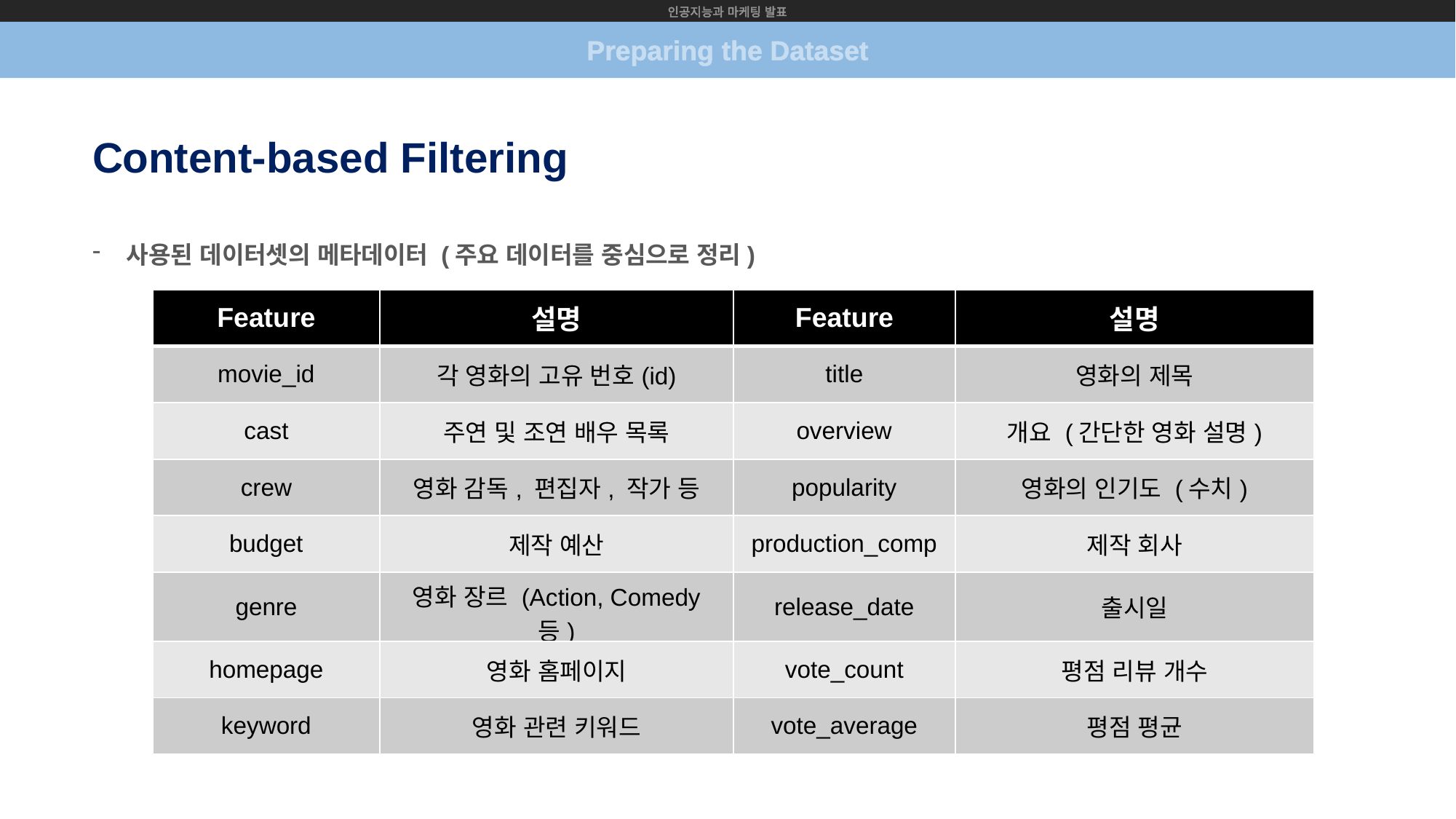

인공지능과 마케팅 발표

Preparing the Dataset
Content-based Filtering

사용된 데이터셋의 메타데이터 (주요 데이터를 중심으로 정리)

| Feature | 설명 | Feature | 설명 |
| --- | --- | --- | --- |
| movie\_id | 각 영화의 고유 번호(id) | title | 영화의 제목 |
| cast | 주연 및 조연 배우 목록 | overview | 개요 (간단한 영화 설명) |
| crew | 영화 감독, 편집자, 작가 등 | popularity | 영화의 인기도 (수치) |
| budget | 제작 예산 | production\_comp | 제작 회사 |
| genre | 영화 장르 (Action, Comedy 등) | release\_date | 출시일 |
| homepage | 영화 홈페이지 | vote\_count | 평점 리뷰 개수 |
| keyword | 영화 관련 키워드 | vote\_average | 평점 평균 |